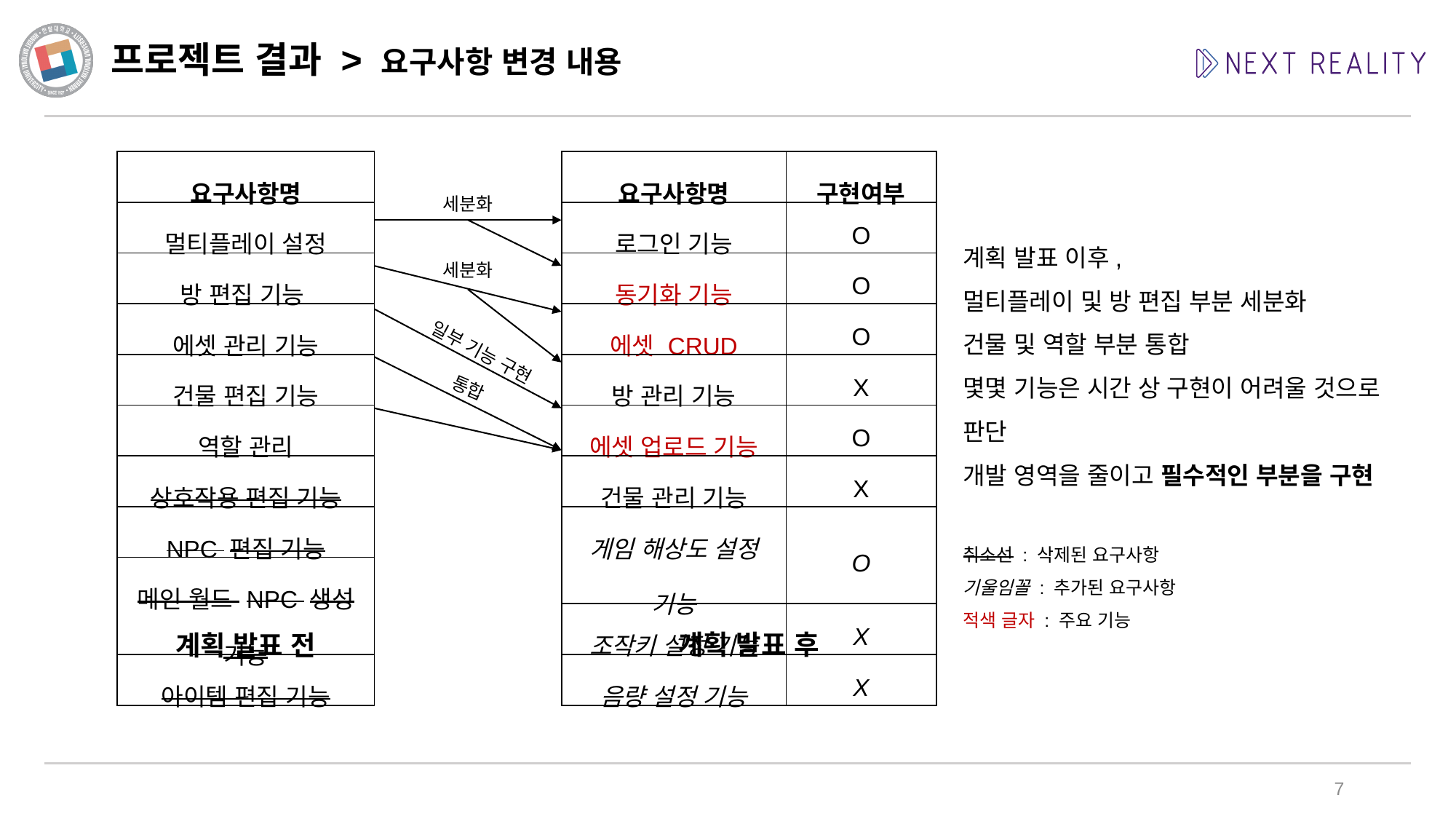

# 프로젝트 결과 > 요구사항 변경 내용
| 요구사항명 |
| --- |
| 멀티플레이 설정 |
| 방 편집 기능 |
| 에셋 관리 기능 |
| 건물 편집 기능 |
| 역할 관리 |
| 상호작용 편집 기능 |
| NPC 편집 기능 |
| 메인 월드 NPC 생성 기능 |
| 아이템 편집 기능 |
| 요구사항명 | 구현여부 |
| --- | --- |
| 로그인 기능 | O |
| 동기화 기능 | O |
| 에셋 CRUD | O |
| 방 관리 기능 | X |
| 에셋 업로드 기능 | O |
| 건물 관리 기능 | X |
| 게임 해상도 설정 기능 | O |
| 조작키 설정 기능 | X |
| 음량 설정 기능 | X |
세분화
계획 발표 이후,
멀티플레이 및 방 편집 부분 세분화
건물 및 역할 부분 통합
몇몇 기능은 시간 상 구현이 어려울 것으로 판단
개발 영역을 줄이고 필수적인 부분을 구현

취소선 : 삭제된 요구사항
기울임꼴 : 추가된 요구사항
적색 글자 : 주요 기능
세분화
일부 기능 구현
통합
계획 발표 후
계획 발표 전
7